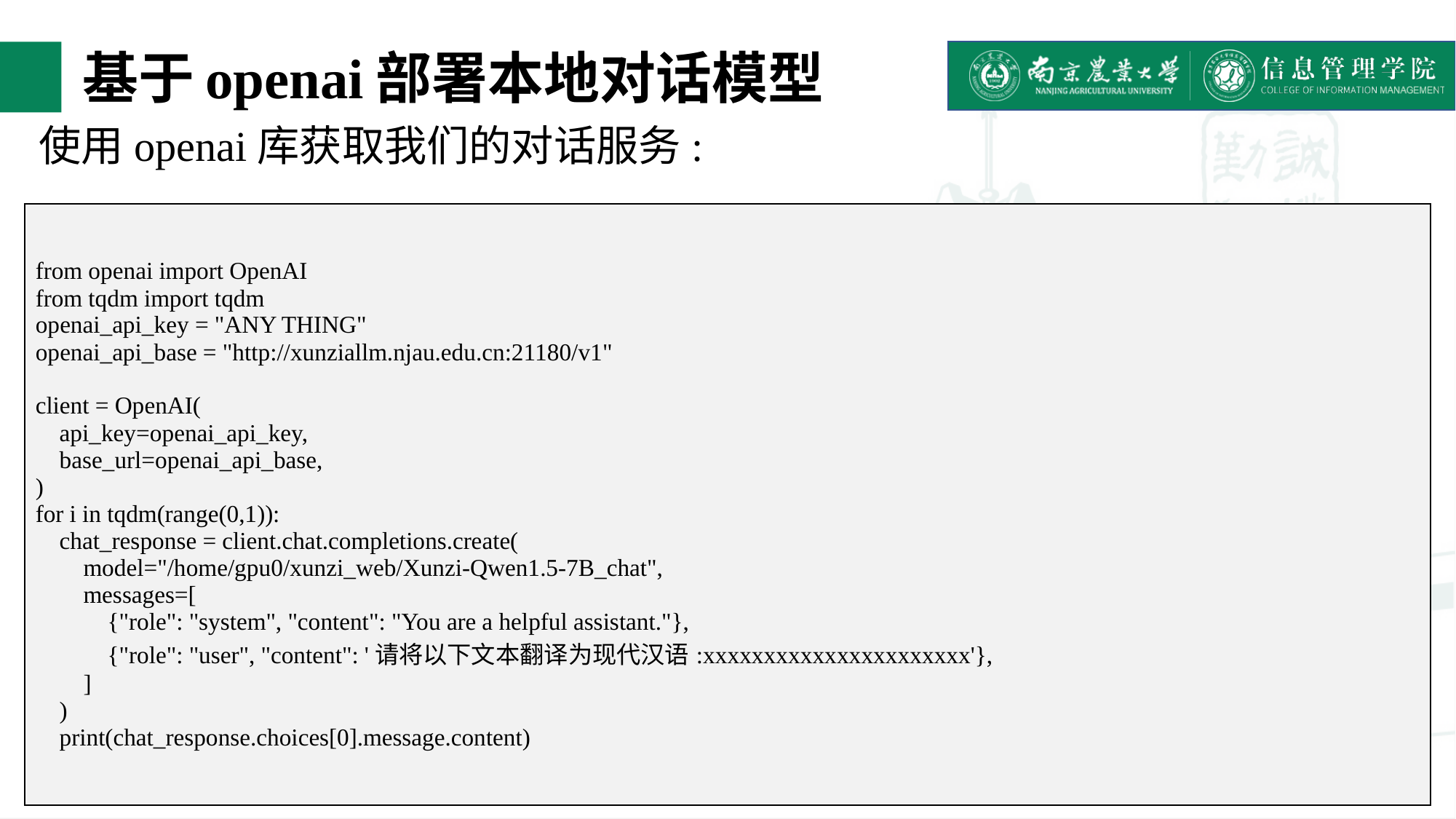

# 基于openai部署本地对话模型
使用openai库获取我们的对话服务:

| from openai import OpenAI from tqdm import tqdm openai\_api\_key = "ANY THING" openai\_api\_base = "http://xunziallm.njau.edu.cn:21180/v1" client = OpenAI( api\_key=openai\_api\_key, base\_url=openai\_api\_base, ) for i in tqdm(range(0,1)): chat\_response = client.chat.completions.create( model="/home/gpu0/xunzi\_web/Xunzi-Qwen1.5-7B\_chat", messages=[ {"role": "system", "content": "You are a helpful assistant."}, {"role": "user", "content": '请将以下文本翻译为现代汉语:xxxxxxxxxxxxxxxxxxxxxx'}, ] ) print(chat\_response.choices[0].message.content) |
| --- |